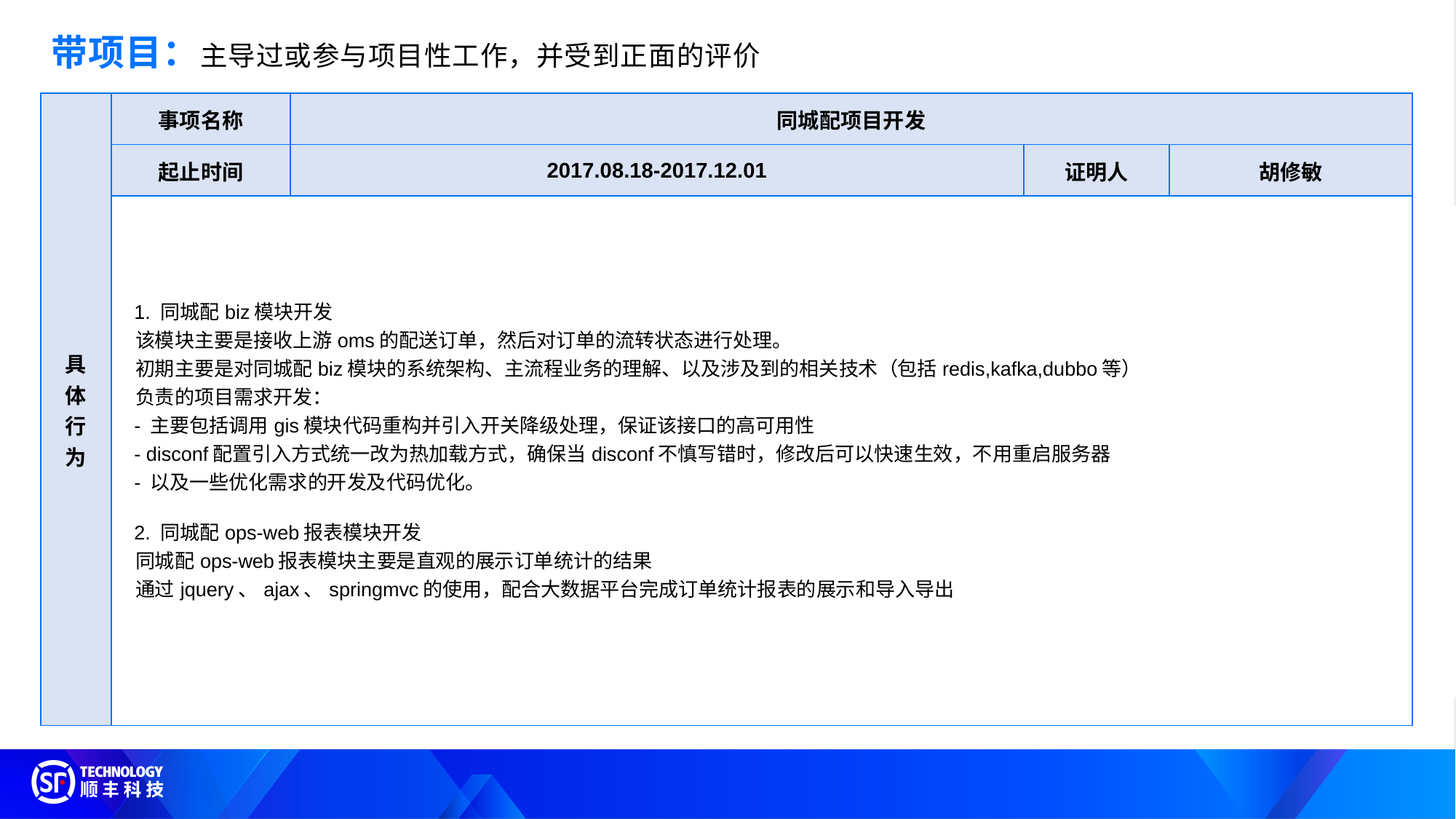

带项目：主导过或参与项目性工作，并受到正面的评价
| 具 体 行 为 | 事项名称 | 同城配项目开发 |  |  |
| --- | --- | --- | --- | --- |
|  | 起止时间 | 2017.08.18-2017.12.01 | 证明人 | 胡修敏 |
|  | 1. 同城配biz模块开发 该模块主要是接收上游oms的配送订单，然后对订单的流转状态进行处理。 初期主要是对同城配biz模块的系统架构、主流程业务的理解、以及涉及到的相关技术（包括redis,kafka,dubbo等） 负责的项目需求开发： - 主要包括调用gis模块代码重构并引入开关降级处理，保证该接口的高可用性 - disconf配置引入方式统一改为热加载方式，确保当disconf不慎写错时，修改后可以快速生效，不用重启服务器 - 以及一些优化需求的开发及代码优化。 2. 同城配ops-web报表模块开发 同城配ops-web报表模块主要是直观的展示订单统计的结果 通过jquery、ajax、springmvc的使用，配合大数据平台完成订单统计报表的展示和导入导出 |  |  |  |